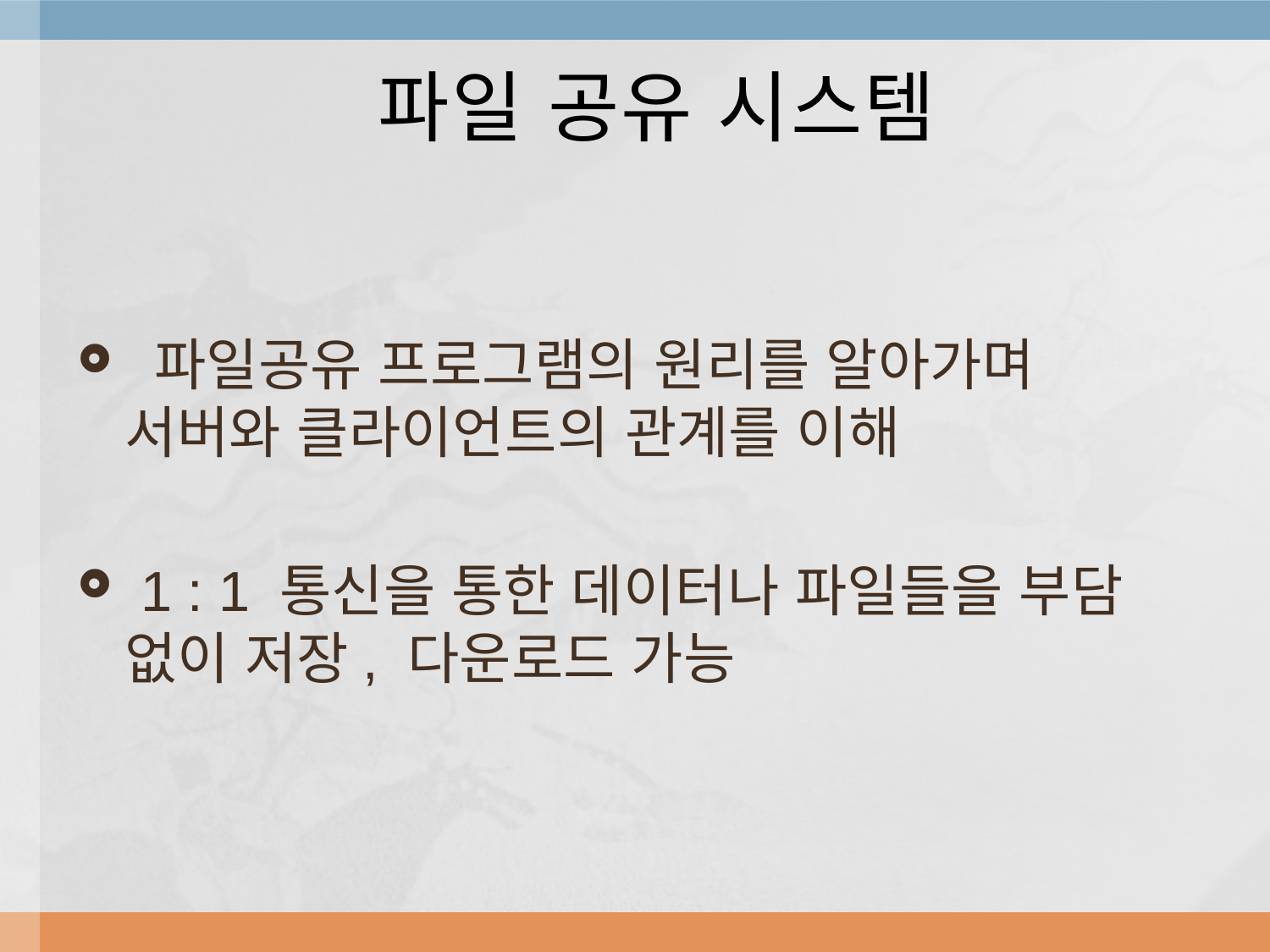

# 파일 공유 시스템
 파일공유 프로그램의 원리를 알아가며     서버와 클라이언트의 관계를 이해

 1 : 1 통신을 통한 데이터나 파일들을 부담 없이 저장, 다운로드 가능